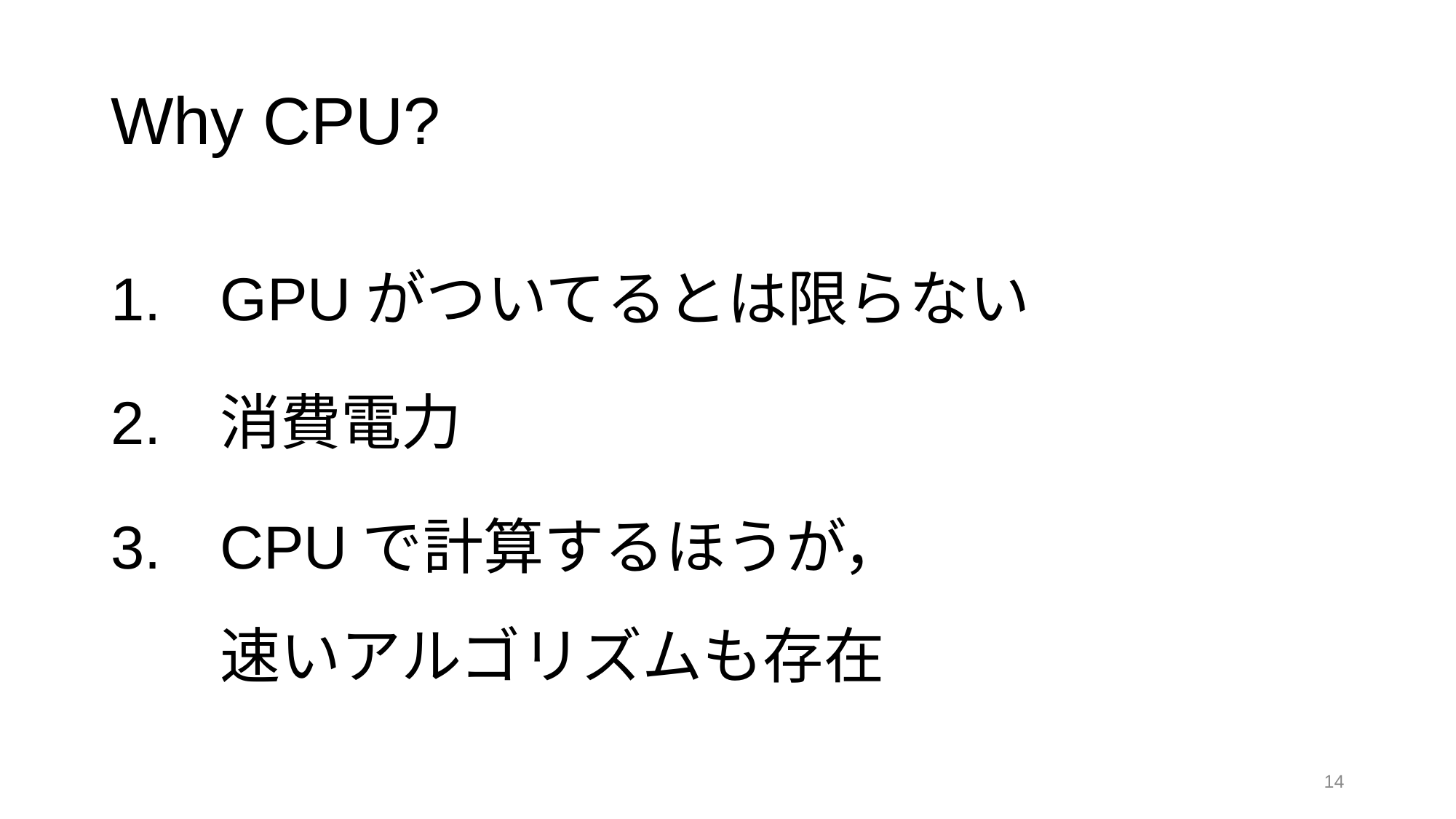

# Why CPU?
GPUがついてるとは限らない
消費電力
CPUで計算するほうが，
速いアルゴリズムも存在
14